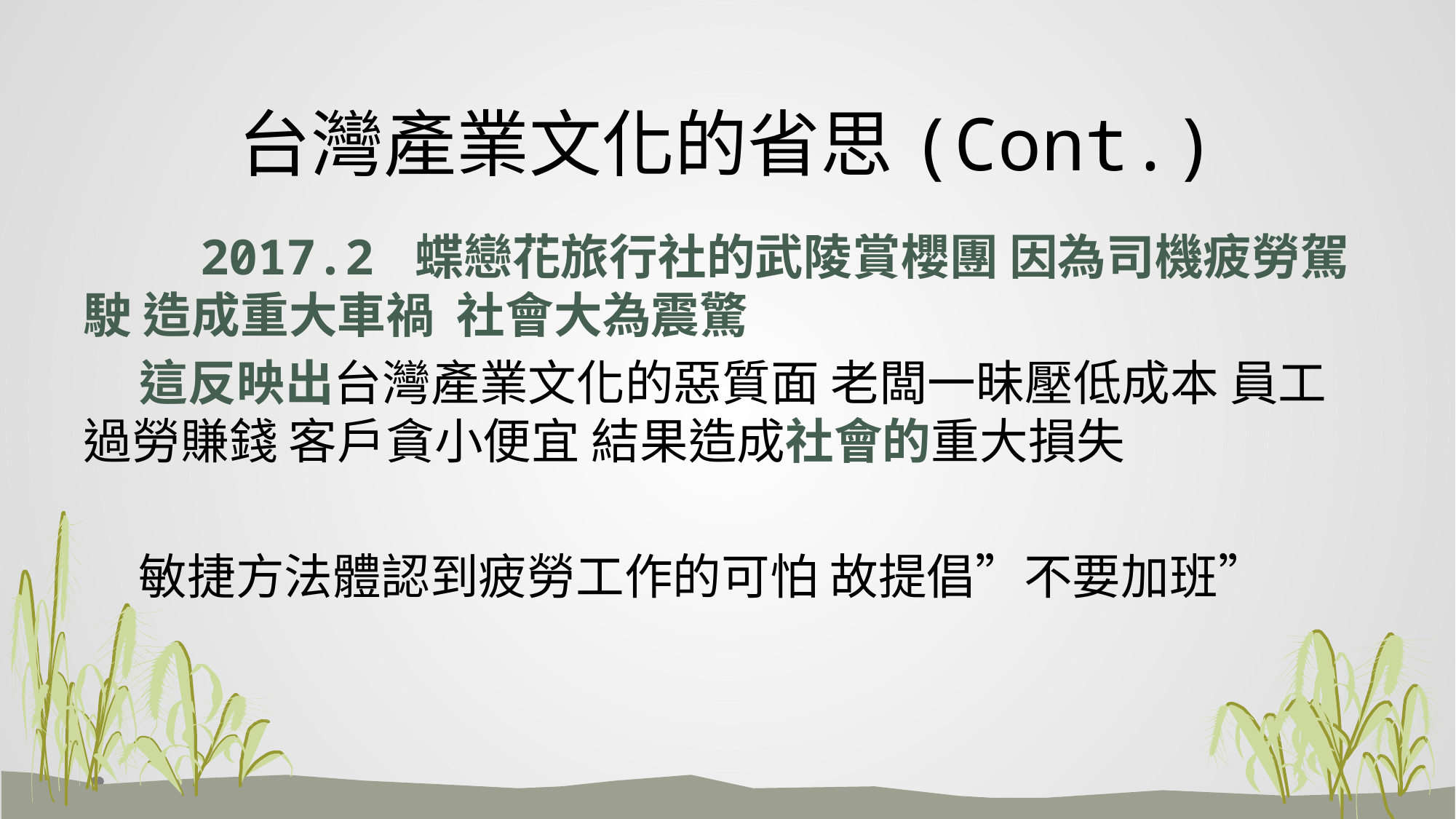

# 台灣產業文化的省思(Cont.)
    2017.2 蝶戀花旅行社的武陵賞櫻團 因為司機疲勞駕駛 造成重大車禍  社會大為震驚
    這反映出台灣產業文化的惡質面 老闆一昧壓低成本 員工過勞賺錢 客戶貪小便宜 結果造成社會的重大損失

    敏捷方法體認到疲勞工作的可怕 故提倡”不要加班”